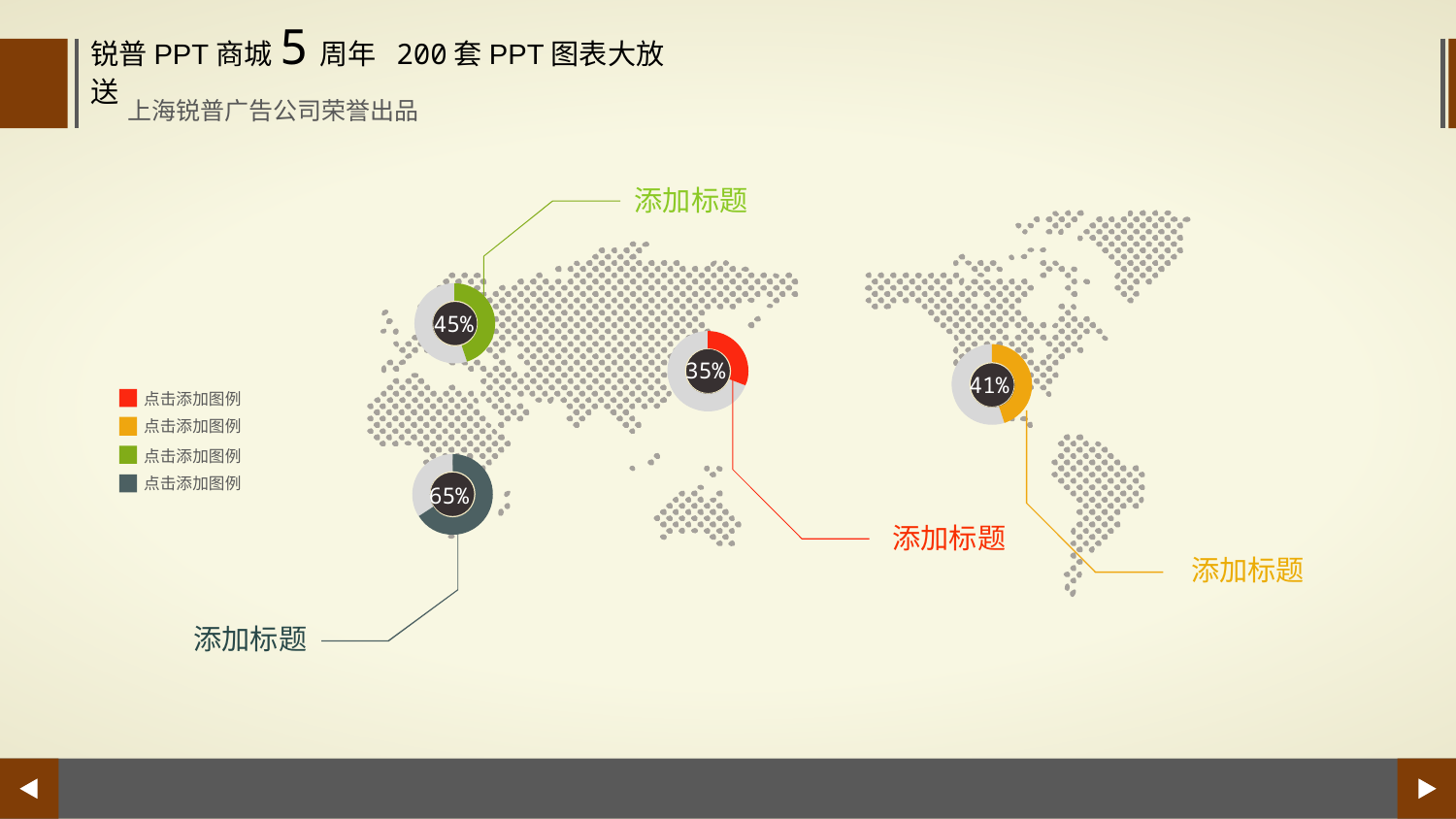

锐普PPT商城5周年  200套PPT图表大放送

上海锐普广告公司荣誉出品
添加标题

45%

35%

41%

点击添加图例

点击添加图例

点击添加图例

点击添加图例

65%

添加标题

添加标题

添加标题